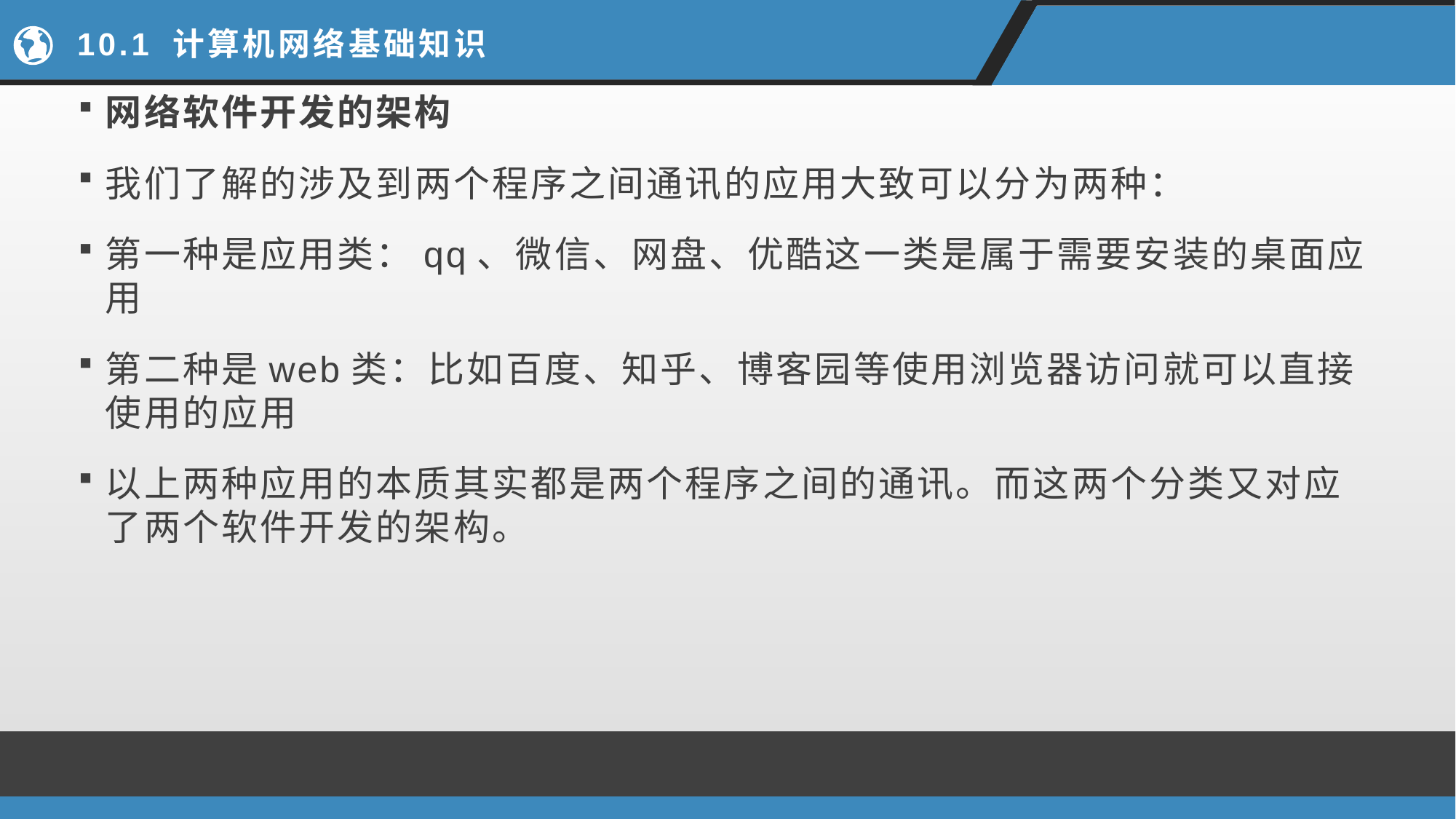

# 10.1 计算机网络基础知识

网络软件开发的架构
我们了解的涉及到两个程序之间通讯的应用大致可以分为两种：
第一种是应用类：qq、微信、网盘、优酷这一类是属于需要安装的桌面应用
第二种是web类：比如百度、知乎、博客园等使用浏览器访问就可以直接使用的应用
以上两种应用的本质其实都是两个程序之间的通讯。而这两个分类又对应了两个软件开发的架构。